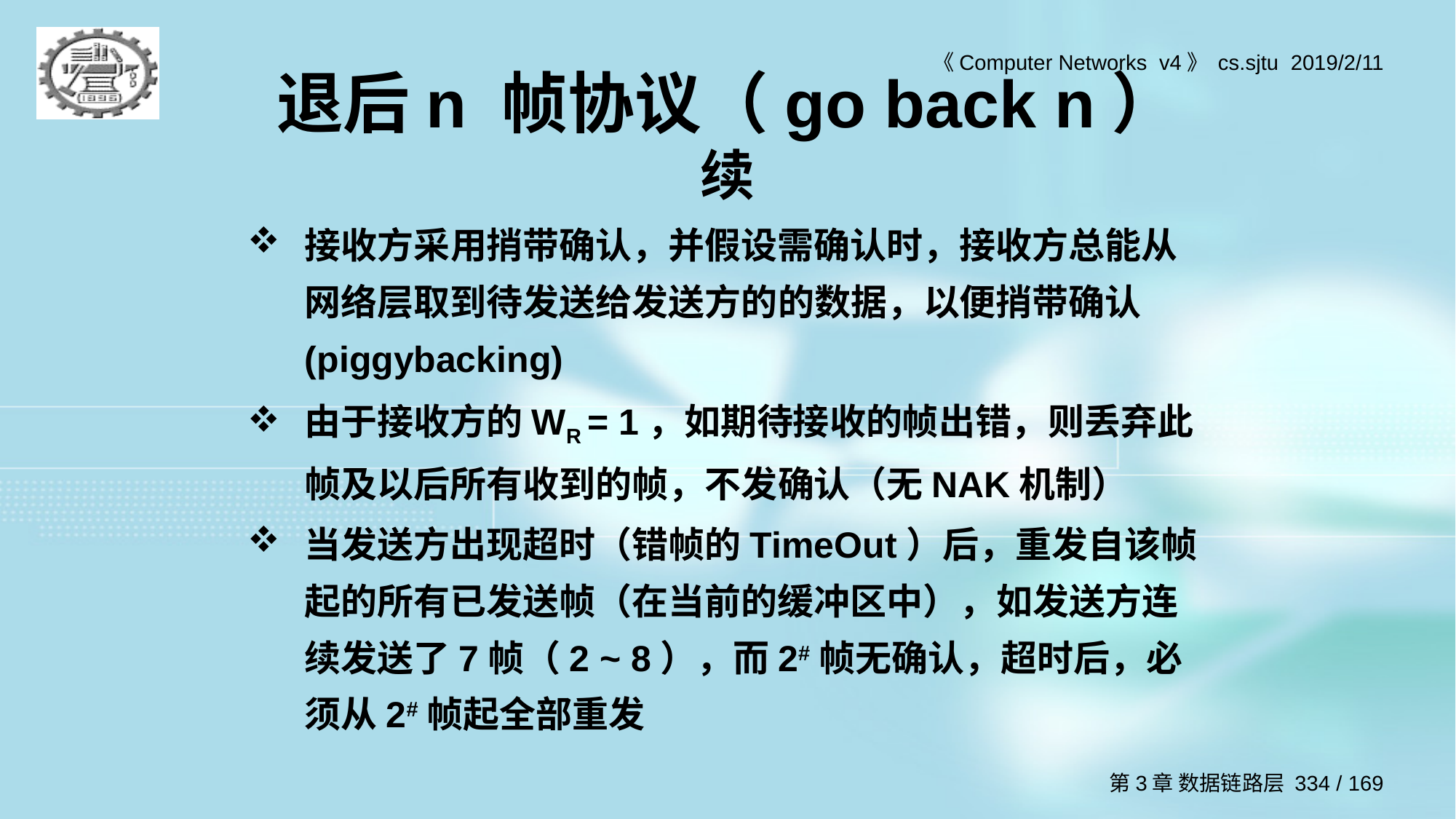

# 退后n 帧协议（go back n）续
接收方采用捎带确认，并假设需确认时，接收方总能从网络层取到待发送给发送方的的数据，以便捎带确认(piggybacking)
由于接收方的WR = 1，如期待接收的帧出错，则丢弃此帧及以后所有收到的帧，不发确认（无NAK机制）
当发送方出现超时（错帧的TimeOut）后，重发自该帧起的所有已发送帧（在当前的缓冲区中），如发送方连续发送了7帧（2 ~ 8），而2#帧无确认，超时后，必须从2#帧起全部重发